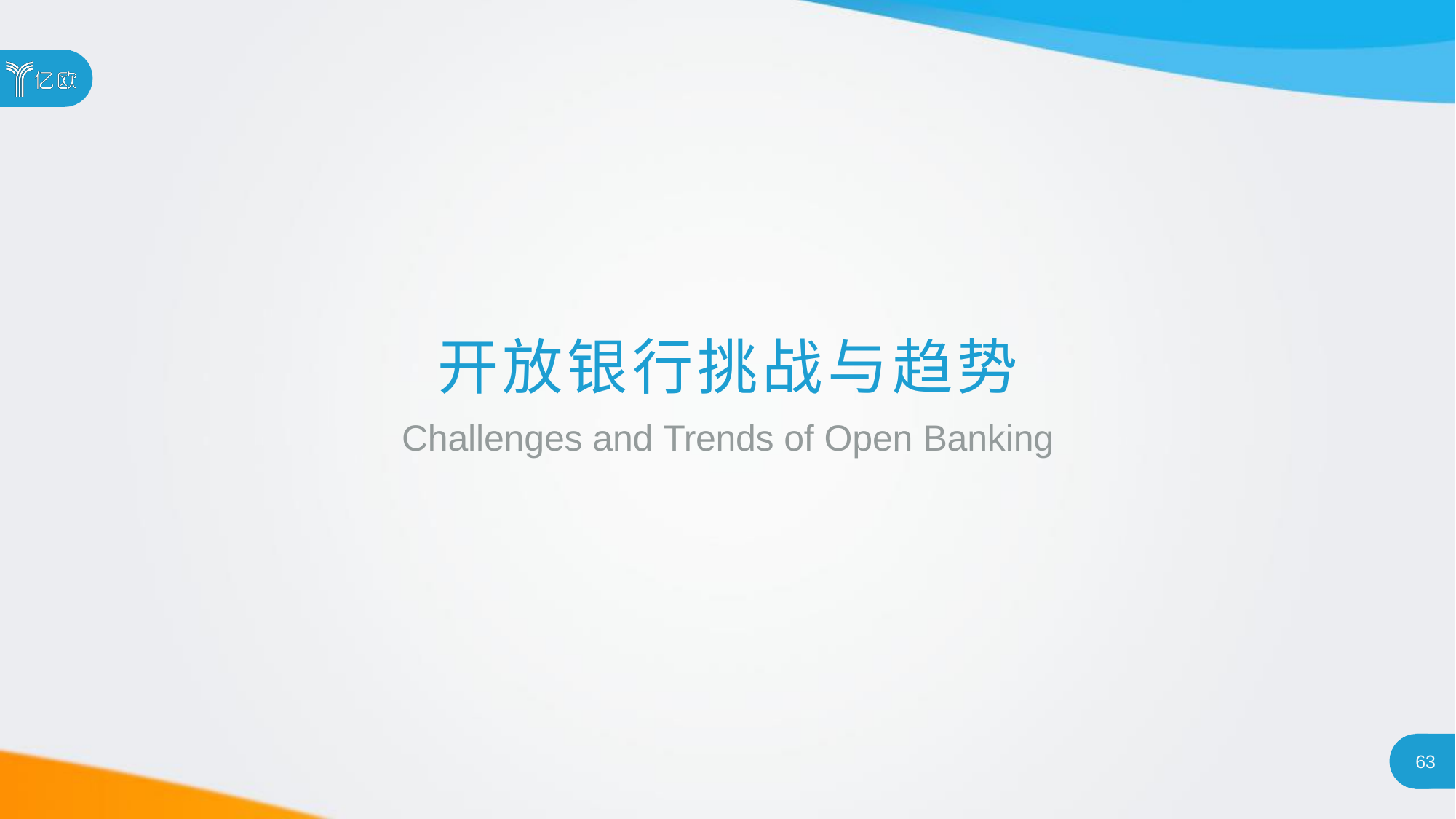

# 开放银行挑战与趋势
Challenges and Trends of Open Banking
63